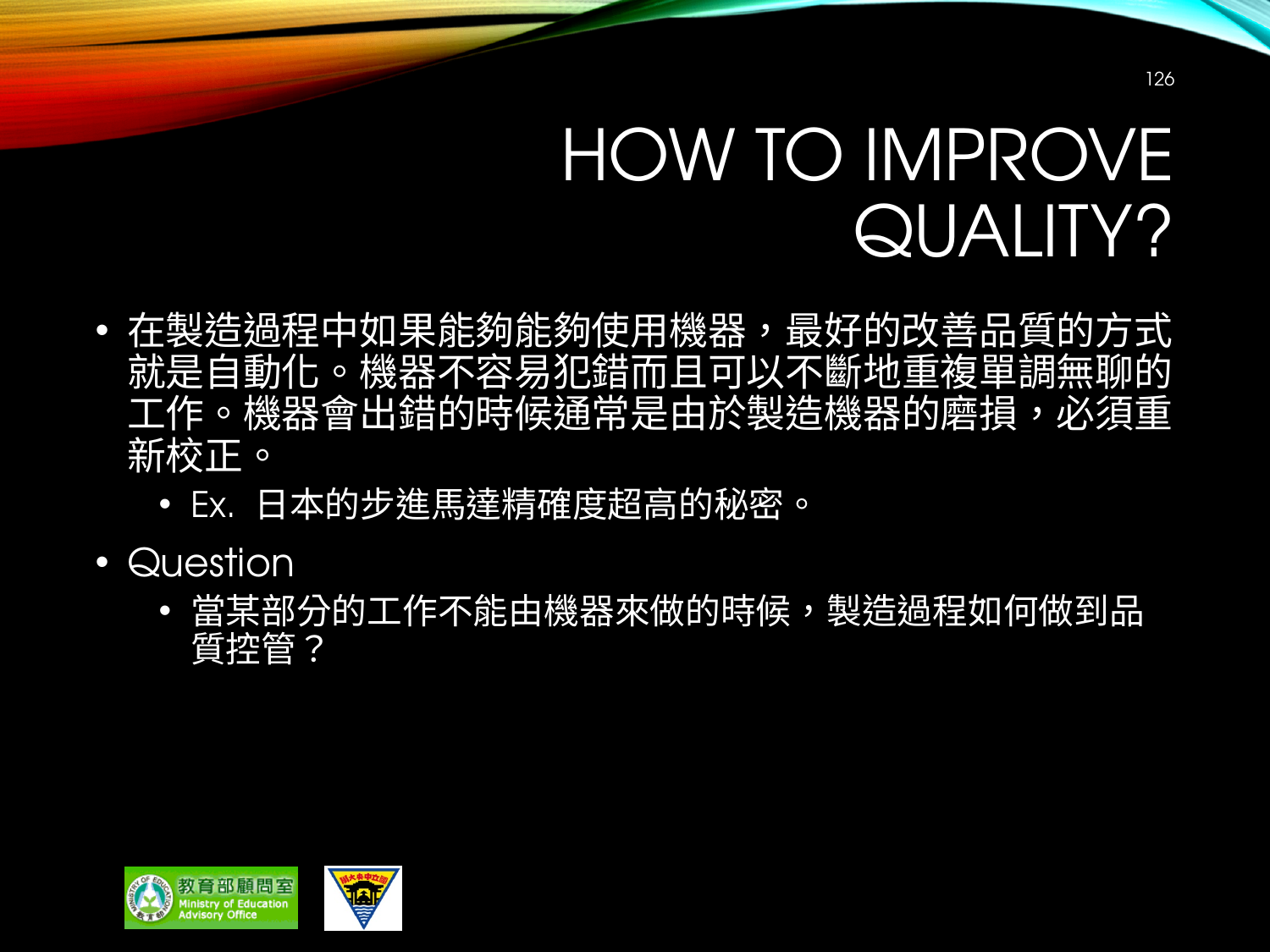

126
# How to improve quality?
在製造過程中如果能夠能夠使用機器，最好的改善品質的方式就是自動化。機器不容易犯錯而且可以不斷地重複單調無聊的工作。機器會出錯的時候通常是由於製造機器的磨損，必須重新校正。
Ex. 日本的步進馬達精確度超高的秘密。
Question
當某部分的工作不能由機器來做的時候，製造過程如何做到品質控管？